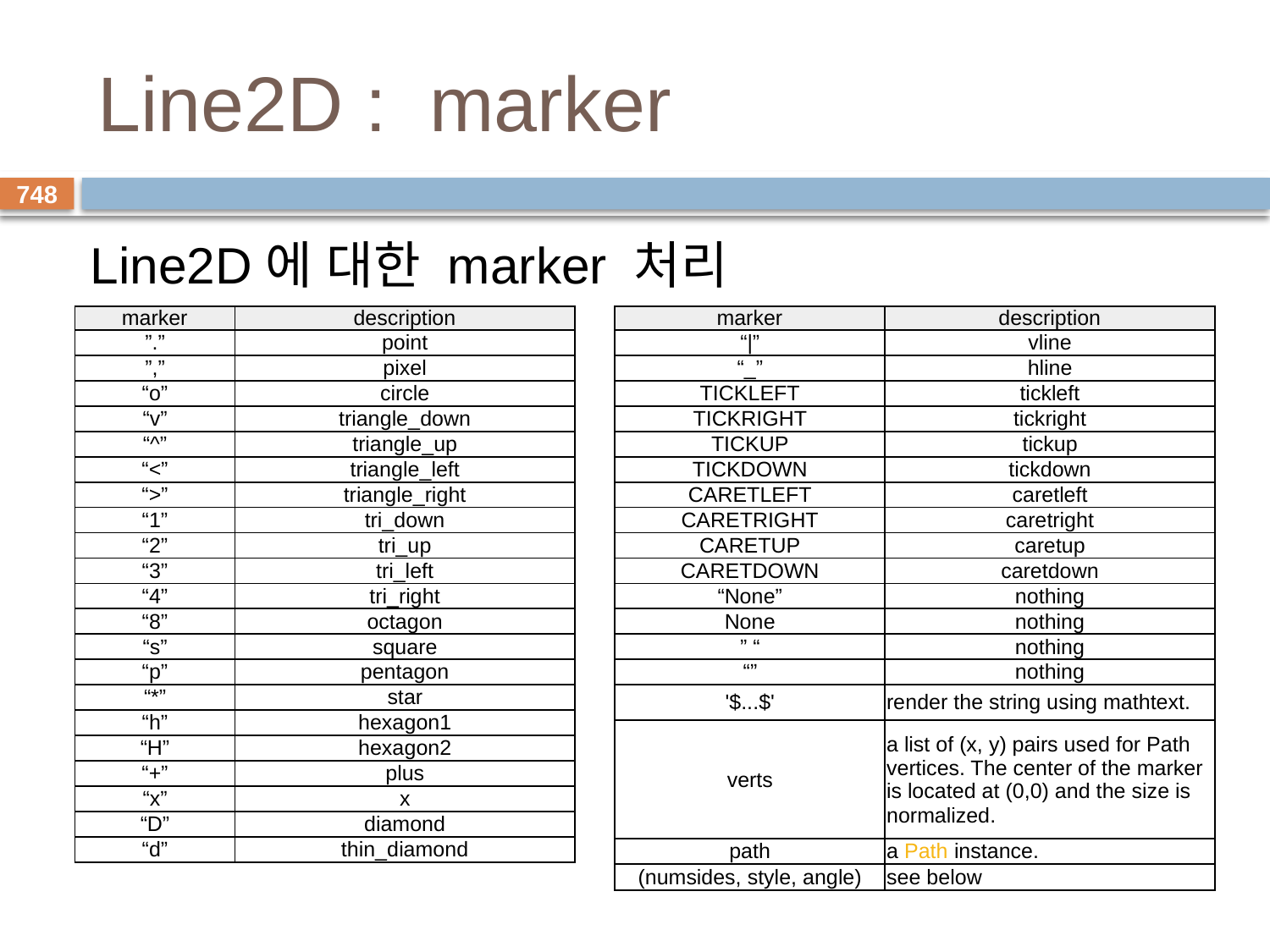

# Line2D :  marker
748
 Line2D에 대한 marker 처리
| marker | description |
| --- | --- |
| ”.” | point |
| ”,” | pixel |
| “o” | circle |
| “v” | triangle\_down |
| “^” | triangle\_up |
| “<” | triangle\_left |
| “>” | triangle\_right |
| “1” | tri\_down |
| “2” | tri\_up |
| “3” | tri\_left |
| “4” | tri\_right |
| “8” | octagon |
| “s” | square |
| “p” | pentagon |
| “\*” | star |
| “h” | hexagon1 |
| “H” | hexagon2 |
| “+” | plus |
| “x” | x |
| “D” | diamond |
| “d” | thin\_diamond |
| marker | description |
| --- | --- |
| “|” | vline |
| “\_” | hline |
| TICKLEFT | tickleft |
| TICKRIGHT | tickright |
| TICKUP | tickup |
| TICKDOWN | tickdown |
| CARETLEFT | caretleft |
| CARETRIGHT | caretright |
| CARETUP | caretup |
| CARETDOWN | caretdown |
| “None” | nothing |
| None | nothing |
| ” “ | nothing |
| “” | nothing |
| '$...$' | render the string using mathtext. |
| verts | a list of (x, y) pairs used for Path vertices. The center of the marker is located at (0,0) and the size is normalized. |
| path | a Path instance. |
| (numsides, style, angle) | see below |